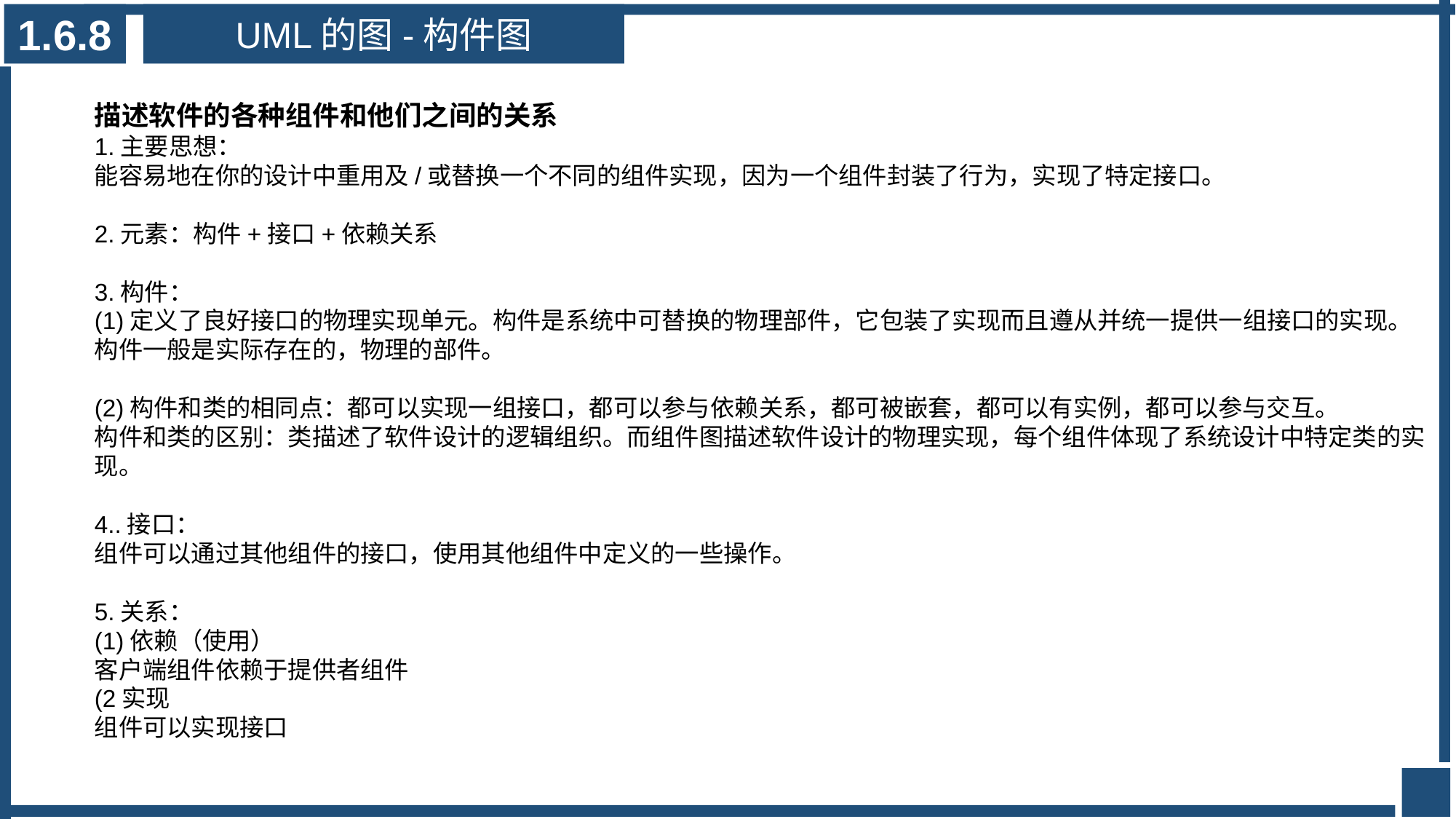

1.6.8

UML的图-构件图
描述软件的各种组件和他们之间的关系
1.主要思想：能容易地在你的设计中重用及/或替换一个不同的组件实现，因为一个组件封装了行为，实现了特定接口。

2.元素：构件+接口+依赖关系

3.构件：(1)定义了良好接口的物理实现单元。构件是系统中可替换的物理部件，它包装了实现而且遵从并统一提供一组接口的实现。构件一般是实际存在的，物理的部件。

(2)构件和类的相同点：都可以实现一组接口，都可以参与依赖关系，都可被嵌套，都可以有实例，都可以参与交互。构件和类的区别：类描述了软件设计的逻辑组织。而组件图描述软件设计的物理实现，每个组件体现了系统设计中特定类的实现。

4..接口：组件可以通过其他组件的接口，使用其他组件中定义的一些操作。
5.关系：
(1)依赖（使用）客户端组件依赖于提供者组件
(2实现组件可以实现接口